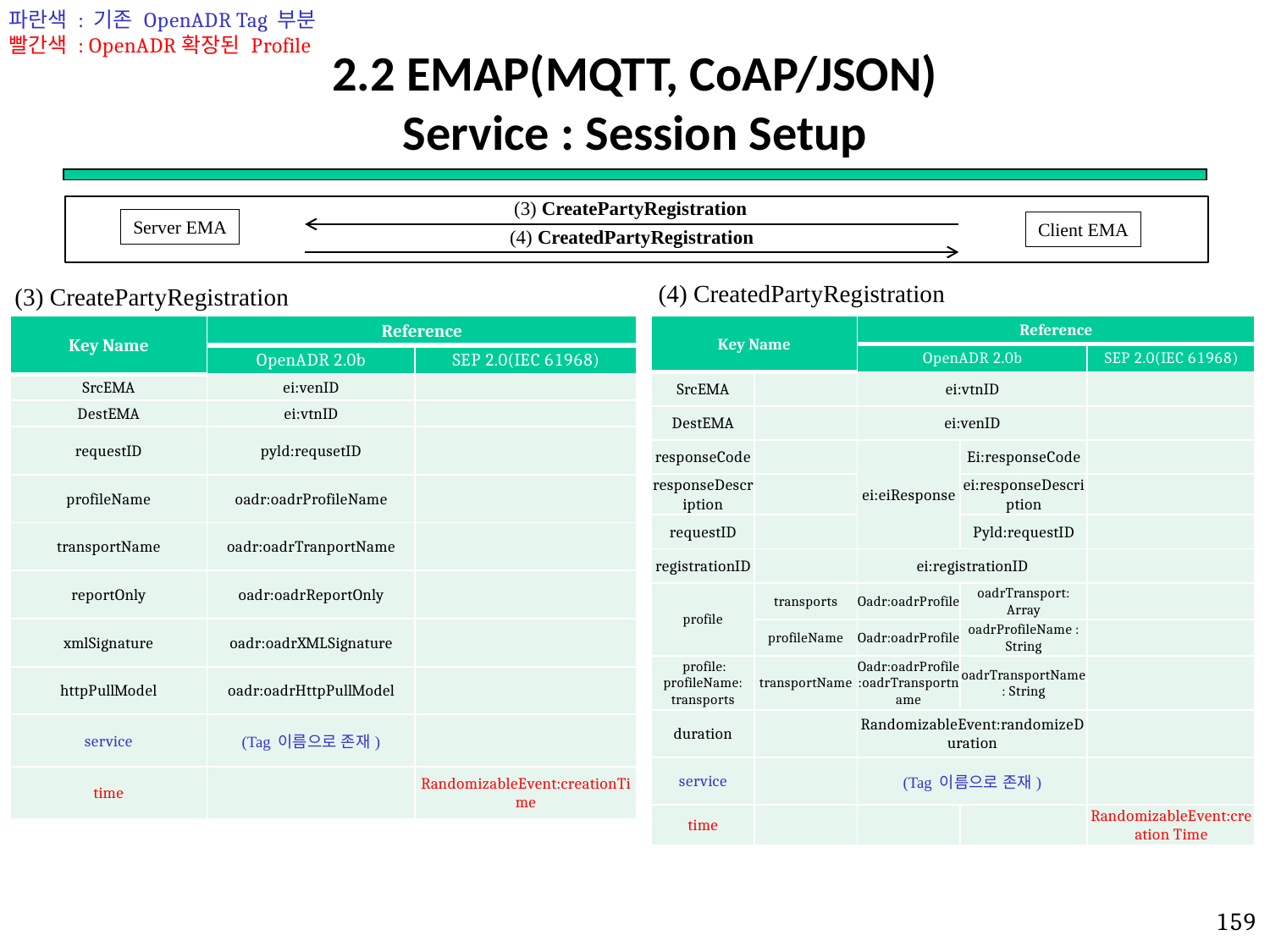

파란색 : 기존 OpenADR Tag 부분
빨간색 : OpenADR확장된 Profile
# 2.2 EMAP(MQTT, CoAP/JSON) Service : Session Setup
(3) CreatePartyRegistration

Server EMA
Client EMA
(4) CreatedPartyRegistration

(4) CreatedPartyRegistration
(3) CreatePartyRegistration
| Key Name | Reference |  |
| --- | --- | --- |
|  | OpenADR 2.0b | SEP 2.0(IEC 61968) |
| SrcEMA | ei:venID |  |
| DestEMA | ei:vtnID |  |
| requestID | pyld:requsetID |  |
| profileName | oadr:oadrProfileName |  |
| transportName | oadr:oadrTranportName |  |
| reportOnly | oadr:oadrReportOnly |  |
| xmlSignature | oadr:oadrXMLSignature |  |
| httpPullModel | oadr:oadrHttpPullModel |  |
| service | (Tag 이름으로 존재) |  |
| time |  | RandomizableEvent:creationTime |
| Key Name |  | Reference |  |  |
| --- | --- | --- | --- | --- |
|  |  | OpenADR 2.0b |  | SEP 2.0(IEC 61968) |
| SrcEMA |  | ei:vtnID |  |  |
| DestEMA |  | ei:venID |  |  |
| responseCode |  | ei:eiResponse | Ei:responseCode |  |
| responseDescription |  |  | ei:responseDescription |  |
| requestID |  |  | Pyld:requestID |  |
| registrationID |  | ei:registrationID |  |  |
| profile | transports | Oadr:oadrProfile | oadrTransport: Array |  |
|  | profileName | Oadr:oadrProfile | oadrProfileName : String |  |
| profile: profileName: transports | transportName | Oadr:oadrProfile:oadrTransportname | oadrTransportName: String |  |
| duration |  | RandomizableEvent:randomizeDuration |  |  |
| service |  | (Tag 이름으로 존재) |  |  |
| time |  |  |  | RandomizableEvent:creation Time |
159